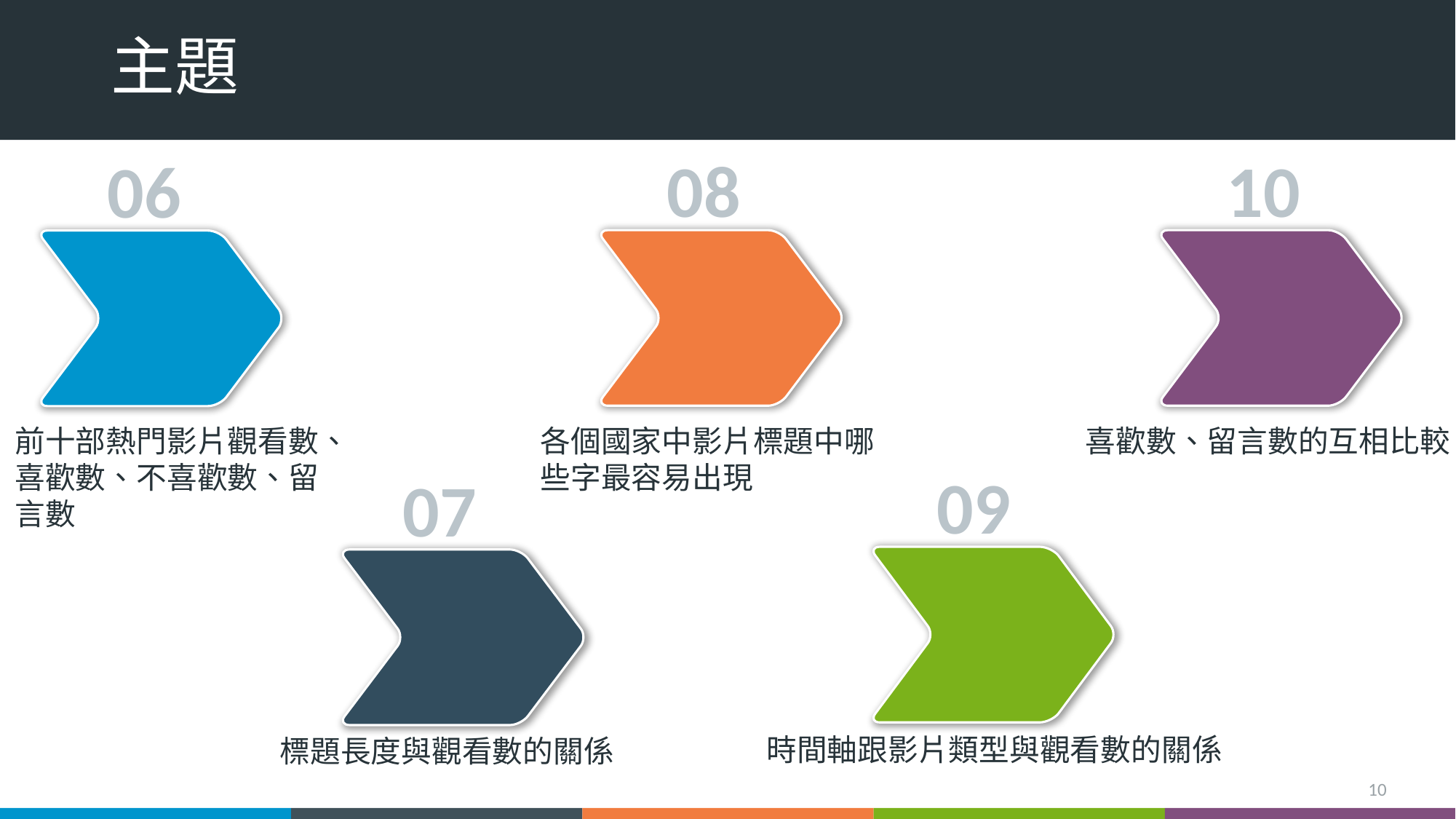

# 主題
08
10
06

前十部熱門影片觀看數、喜歡數、不喜歡數、留言數
各個國家中影片標題中哪些字最容易出現
喜歡數、留言數的互相比較
09
07

時間軸跟影片類型與觀看數的關係
標題長度與觀看數的關係
10